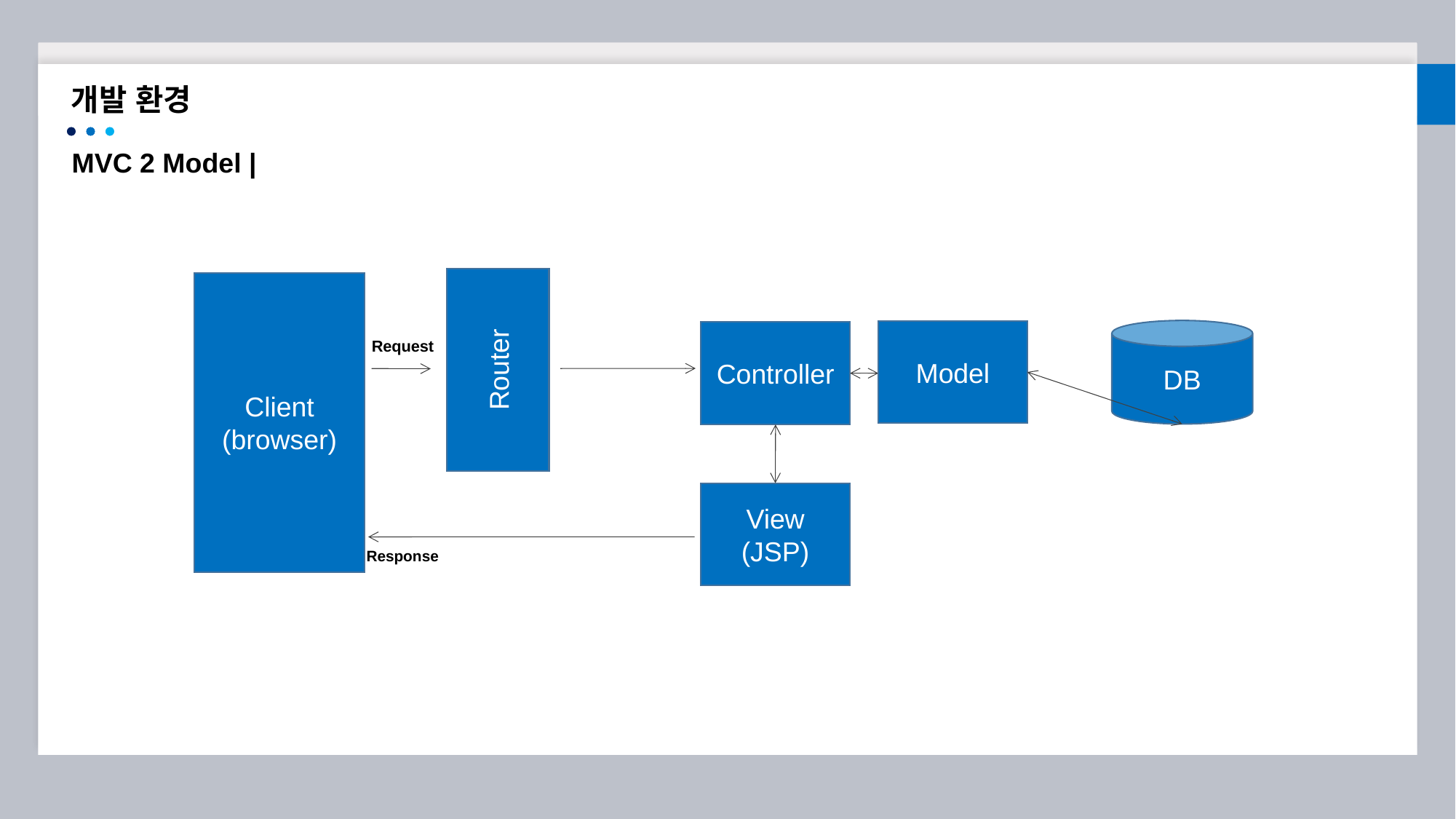

개발 환경

MVC 2 Model |
Router
Client
(browser)
DB
Model
Controller
Request
View
(JSP)
Response